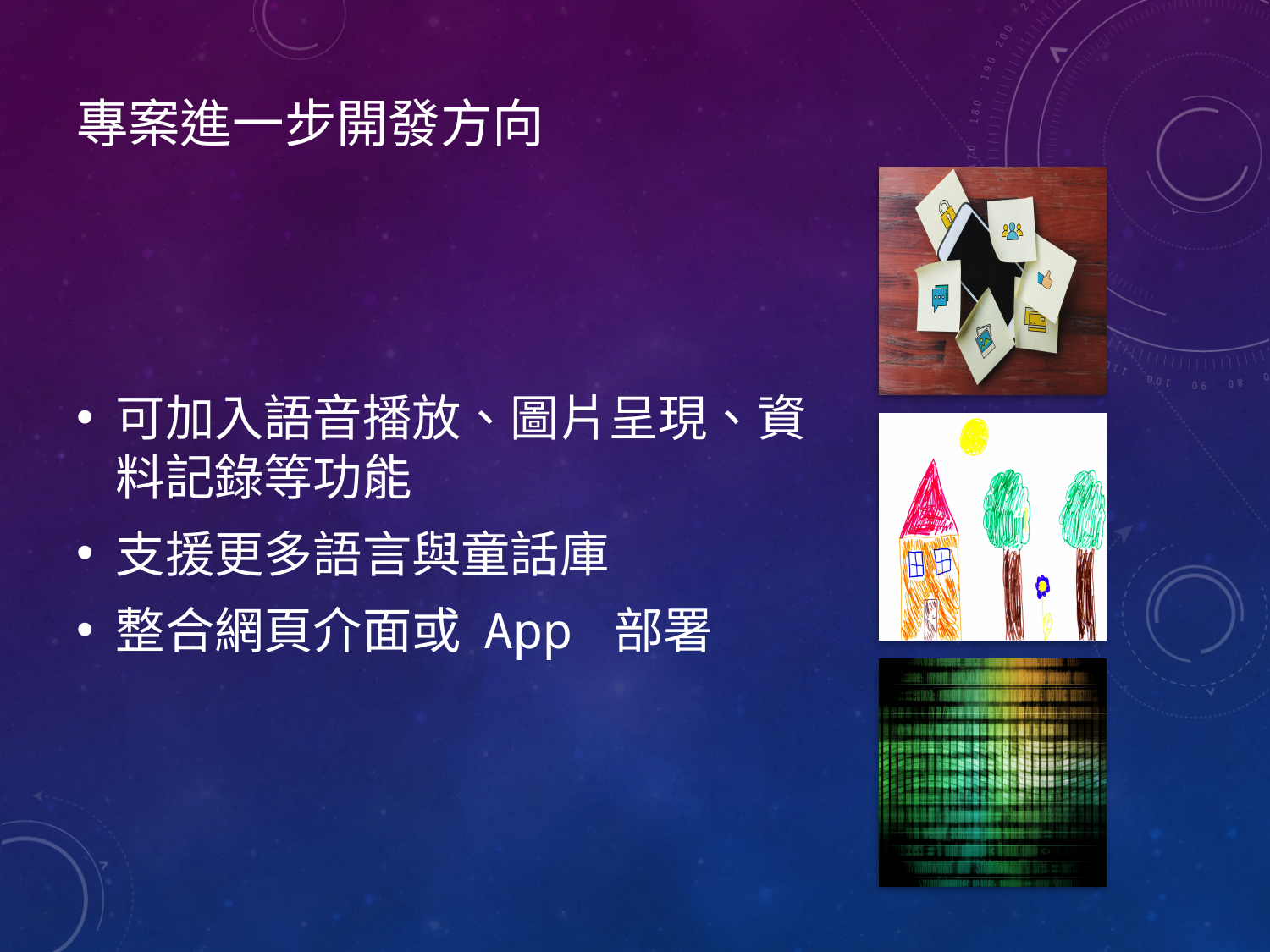

# 專案進一步開發方向

可加入語音播放、圖片呈現、資料記錄等功能
支援更多語言與童話庫
整合網頁介面或 App 部署